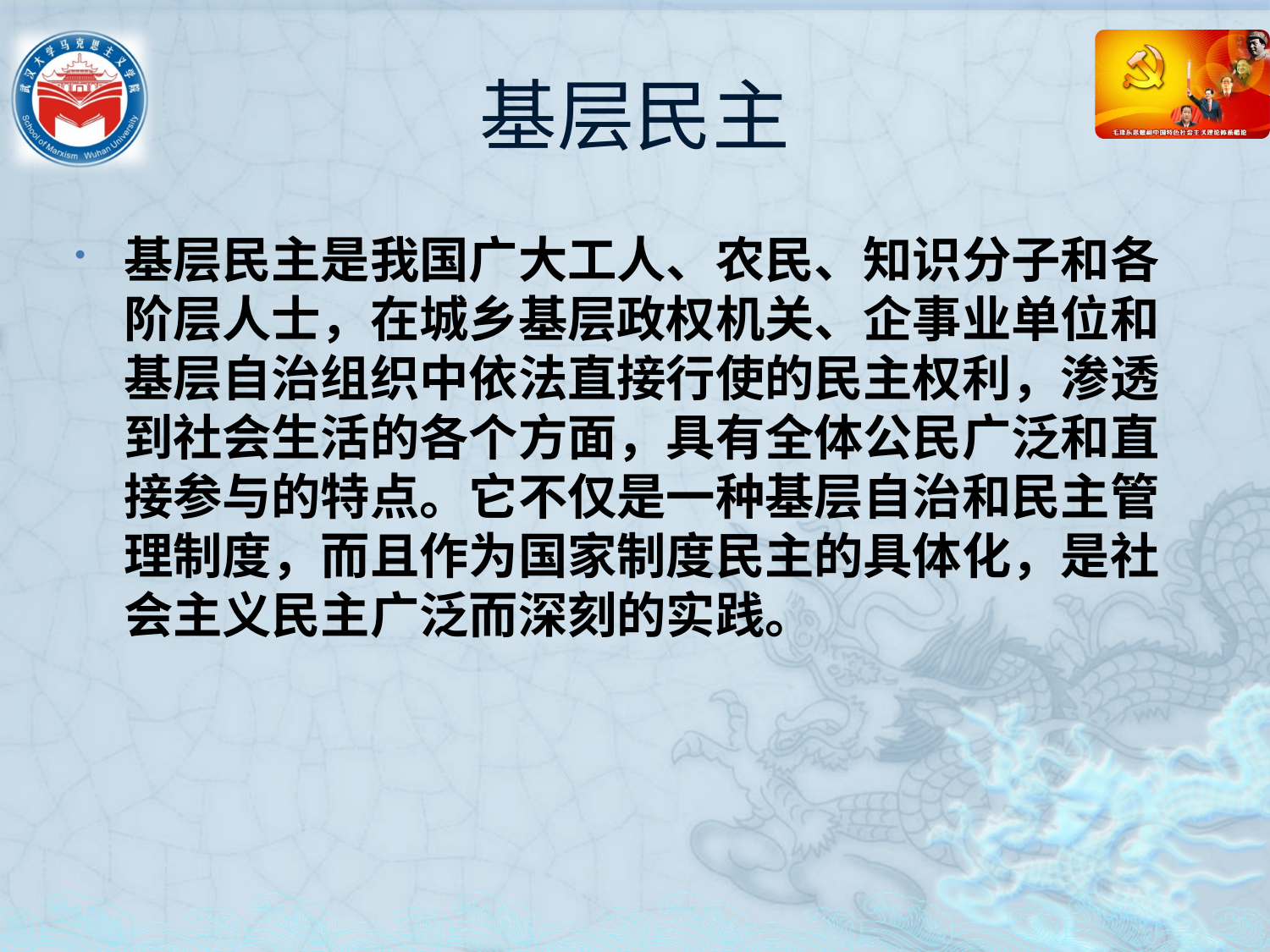

# 基层民主
基层民主是我国广大工人、农民、知识分子和各阶层人士，在城乡基层政权机关、企事业单位和基层自治组织中依法直接行使的民主权利，渗透到社会生活的各个方面，具有全体公民广泛和直接参与的特点。它不仅是一种基层自治和民主管理制度，而且作为国家制度民主的具体化，是社会主义民主广泛而深刻的实践。